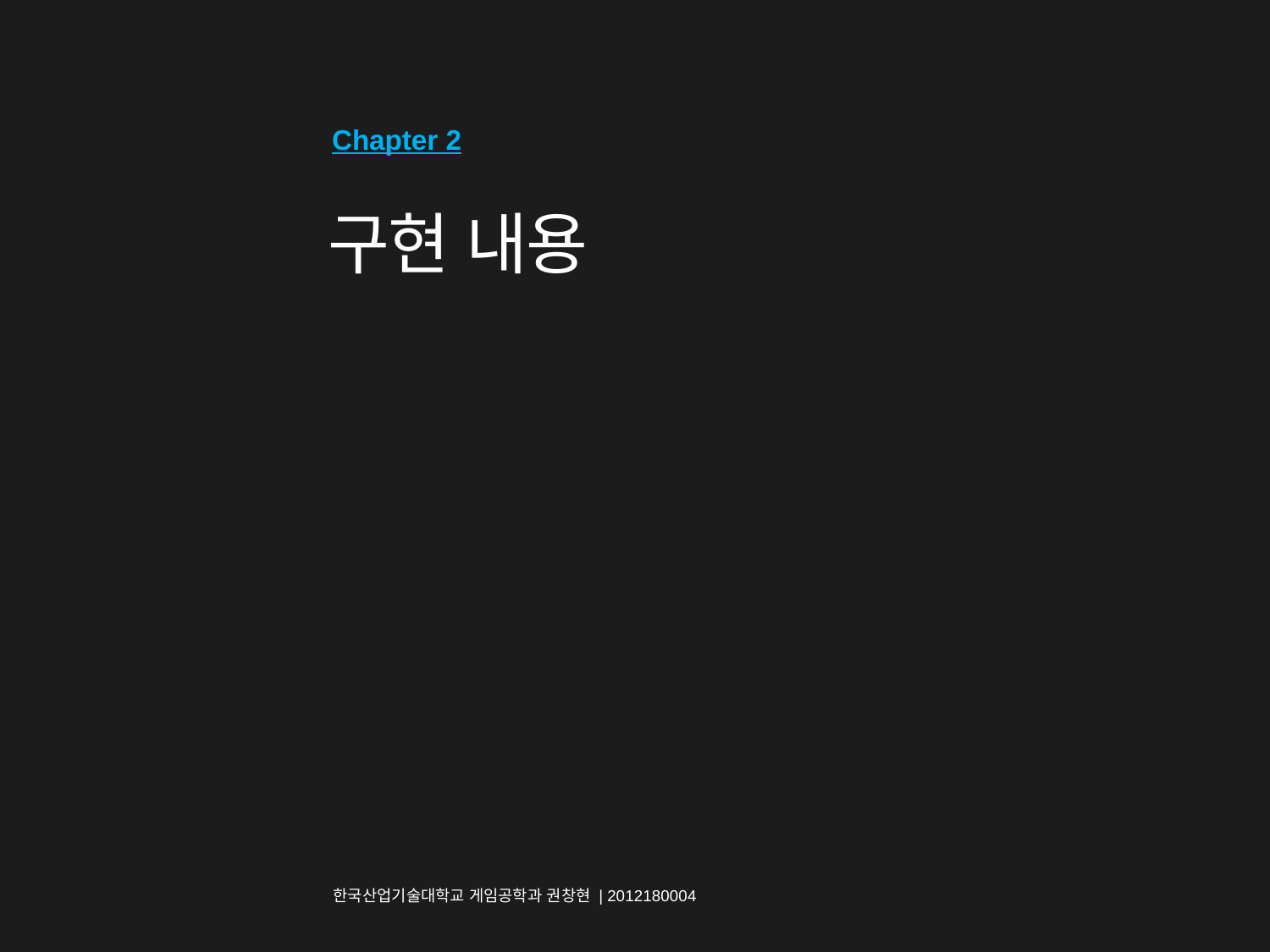

Chapter 2
# 구현 내용
한국산업기술대학교 게임공학과 권창현 | 2012180004